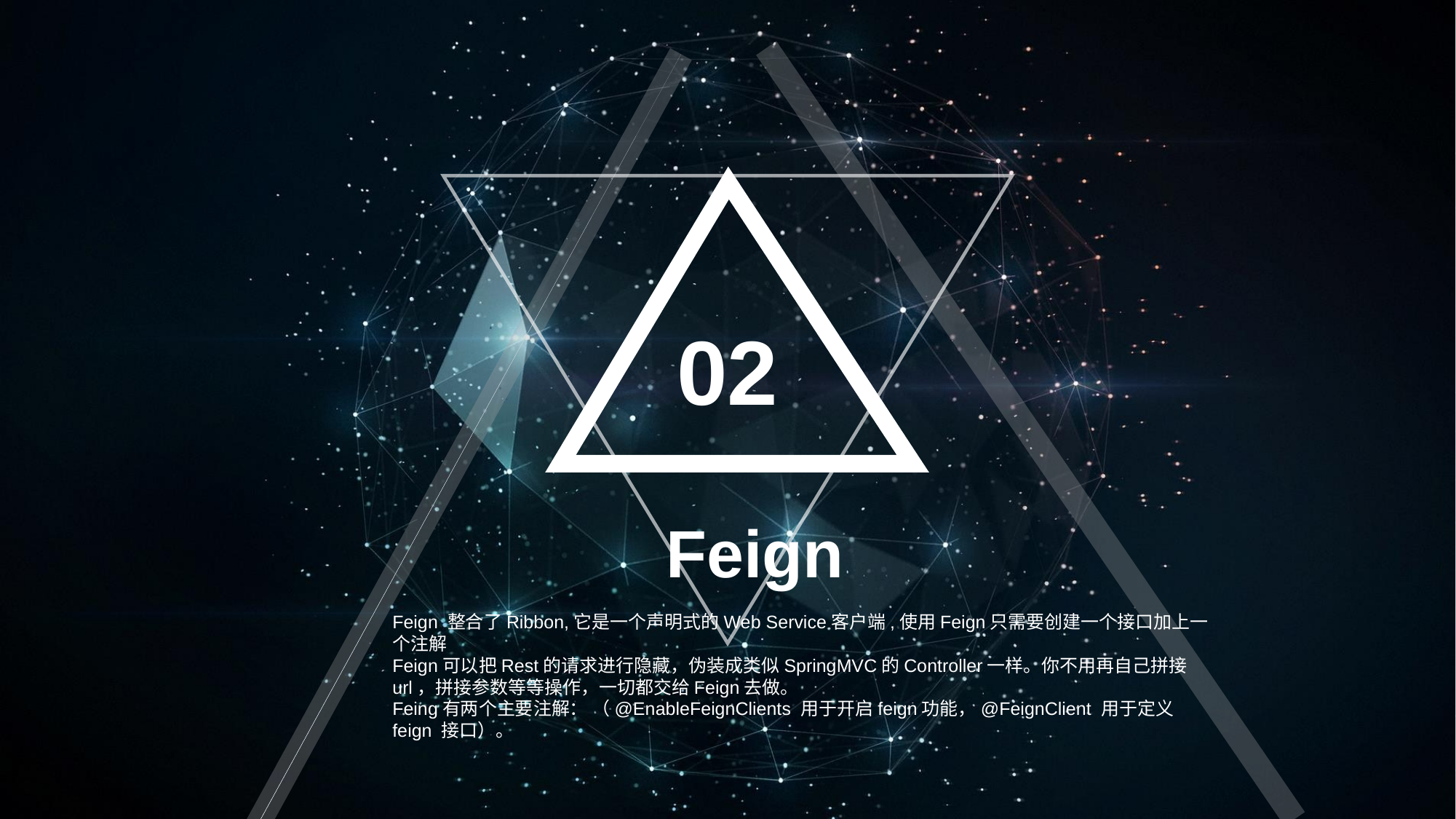

02
Feign
Feign 整合了Ribbon,它是一个声明式的Web Service客户端,使用Feign只需要创建一个接口加上一个注解
Feign可以把Rest的请求进行隐藏，伪装成类似SpringMVC的Controller一样。你不用再自己拼接url，拼接参数等等操作，一切都交给Feign去做。
Feing有两个主要注解： （@EnableFeignClients 用于开启feign功能，@FeignClient 用于定义feign 接口）。